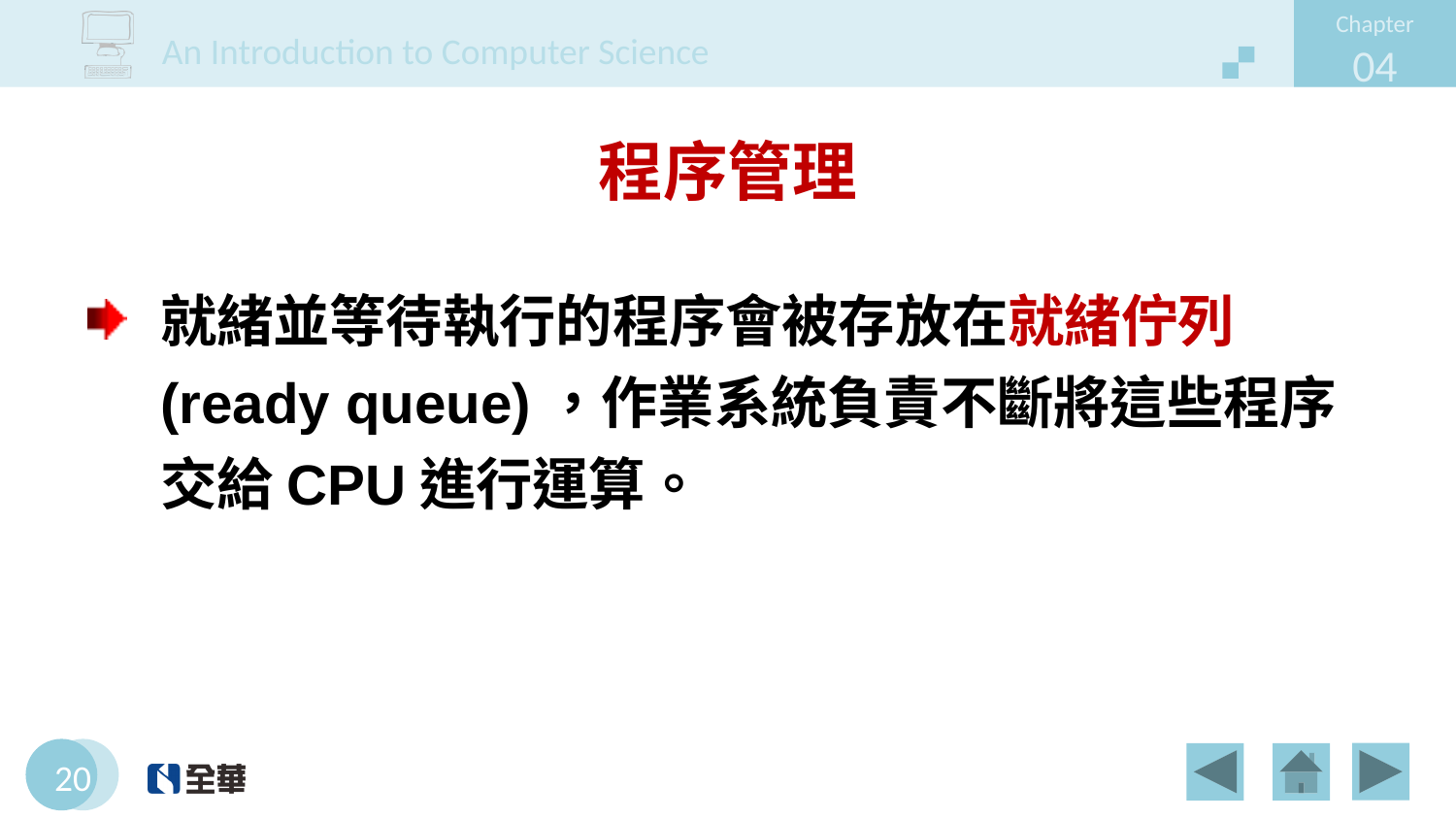

# 程序管理
就緒並等待執行的程序會被存放在就緒佇列(ready queue)，作業系統負責不斷將這些程序交給CPU進行運算。